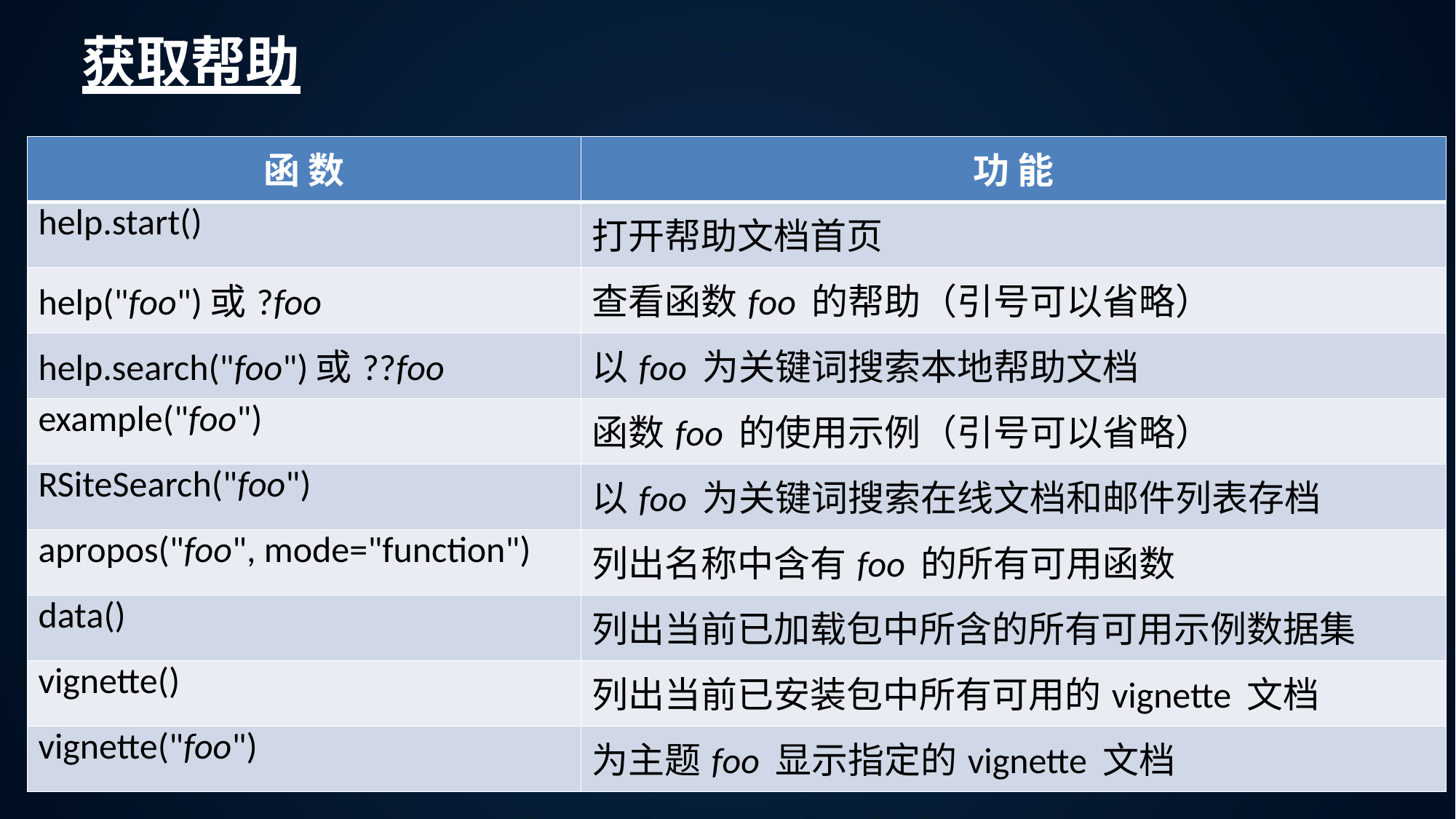

# 获取帮助
| 函 数 | 功 能 |
| --- | --- |
| help.start() | 打开帮助文档首页 |
| help("foo")或?foo | 查看函数foo 的帮助（引号可以省略） |
| help.search("foo")或??foo | 以foo 为关键词搜索本地帮助文档 |
| example("foo") | 函数foo 的使用示例（引号可以省略） |
| RSiteSearch("foo") | 以foo 为关键词搜索在线文档和邮件列表存档 |
| apropos("foo", mode="function") | 列出名称中含有foo 的所有可用函数 |
| data() | 列出当前已加载包中所含的所有可用示例数据集 |
| vignette() | 列出当前已安装包中所有可用的vignette 文档 |
| vignette("foo") | 为主题foo 显示指定的vignette 文档 |